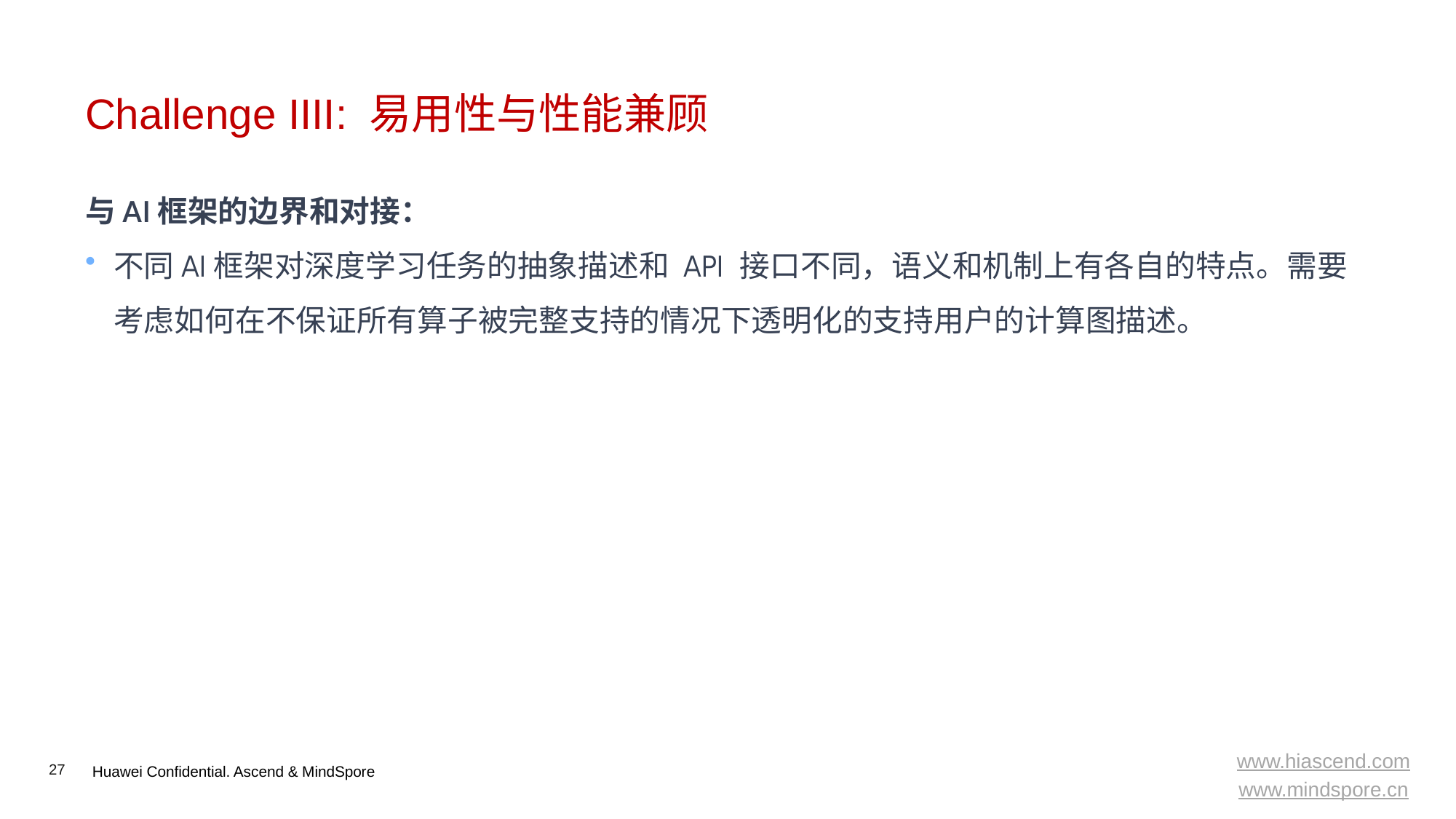

# Challenge IIII: 易用性与性能兼顾
与AI框架的边界和对接：
不同AI框架对深度学习任务的抽象描述和 API 接口不同，语义和机制上有各自的特点。需要考虑如何在不保证所有算子被完整支持的情况下透明化的支持用户的计算图描述。